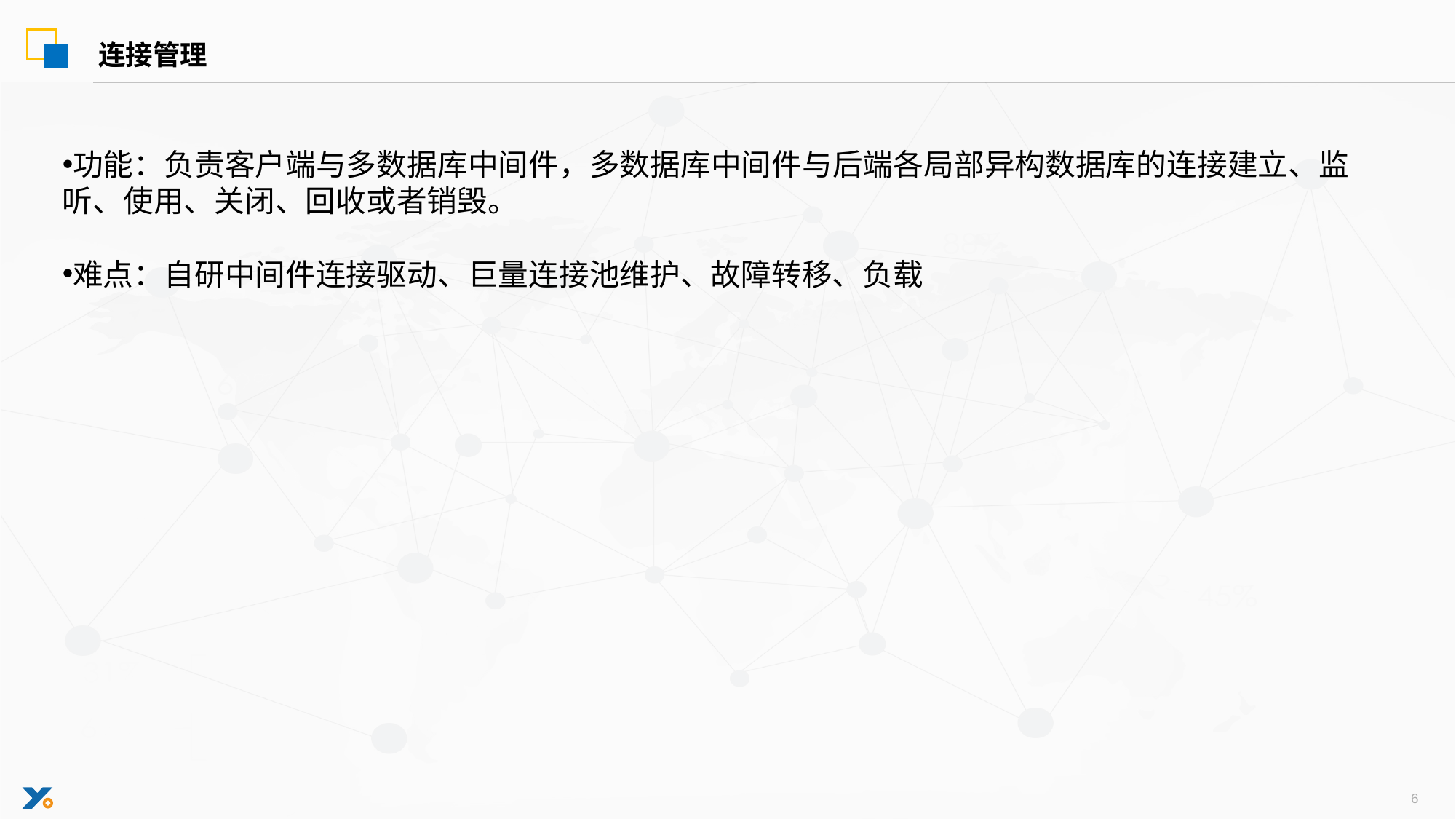

连接管理
功能：负责客户端与多数据库中间件，多数据库中间件与后端各局部异构数据库的连接建立、监听、使用、关闭、回收或者销毁。

难点：自研中间件连接驱动、巨量连接池维护、故障转移、负载